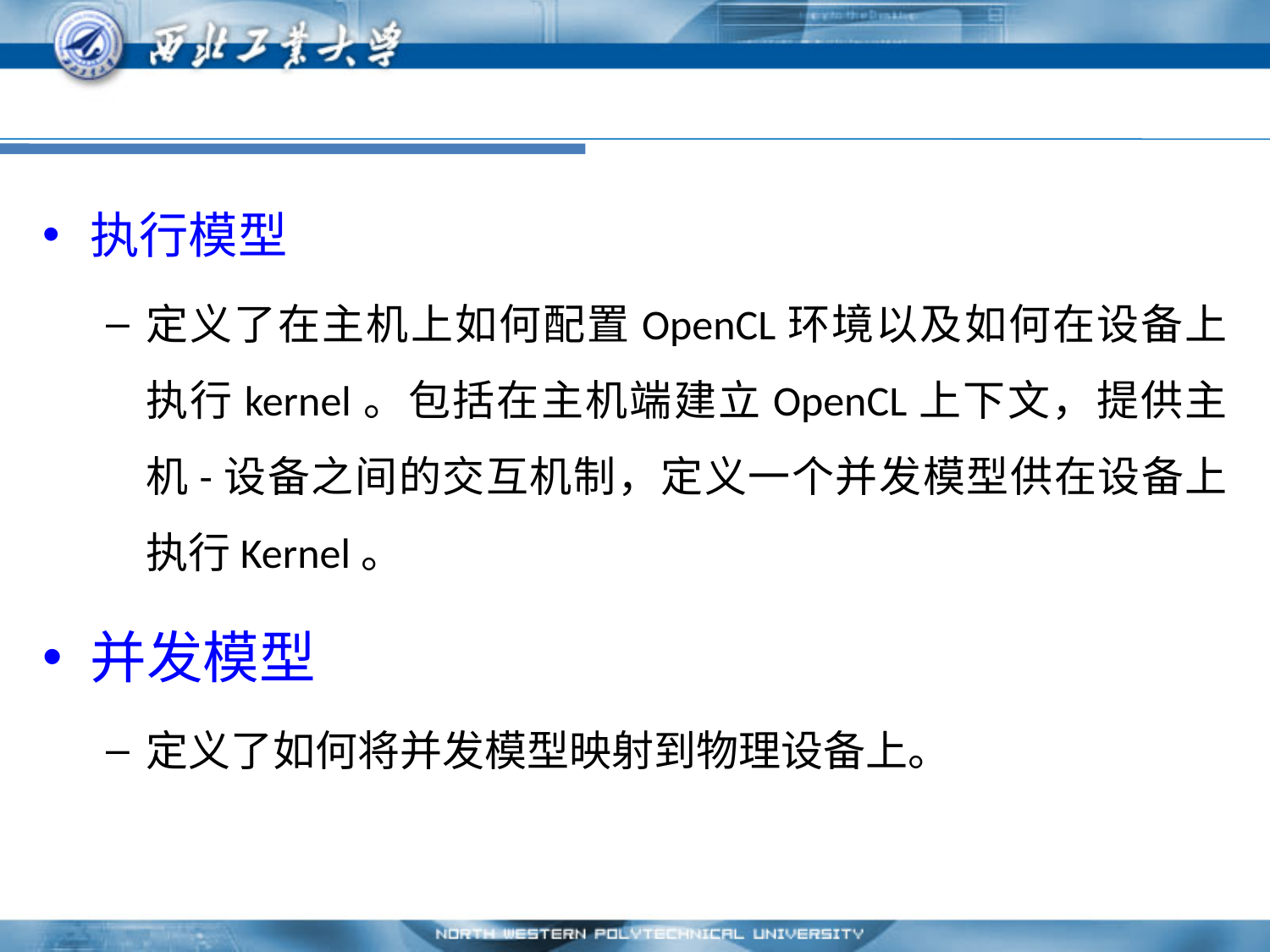

#
执行模型
定义了在主机上如何配置OpenCL环境以及如何在设备上执行kernel。包括在主机端建立OpenCL上下文，提供主机-设备之间的交互机制，定义一个并发模型供在设备上执行Kernel。
并发模型
定义了如何将并发模型映射到物理设备上。